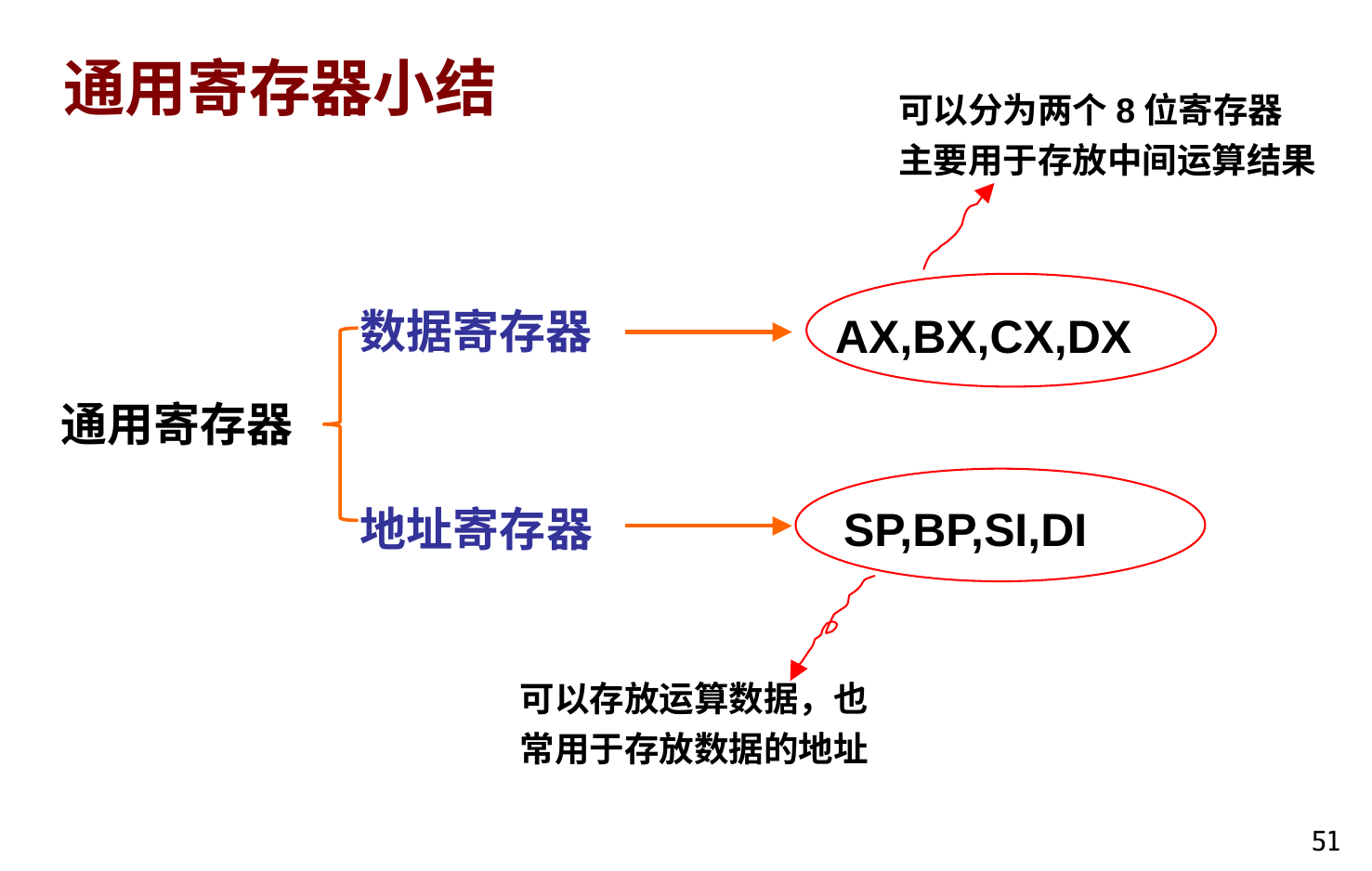

# 通用寄存器小结
可以分为两个8位寄存器
主要用于存放中间运算结果

数据寄存器
AX,BX,CX,DX

通用寄存器

地址寄存器
SP,BP,SI,DI

可以存放运算数据，也常用于存放数据的地址
51